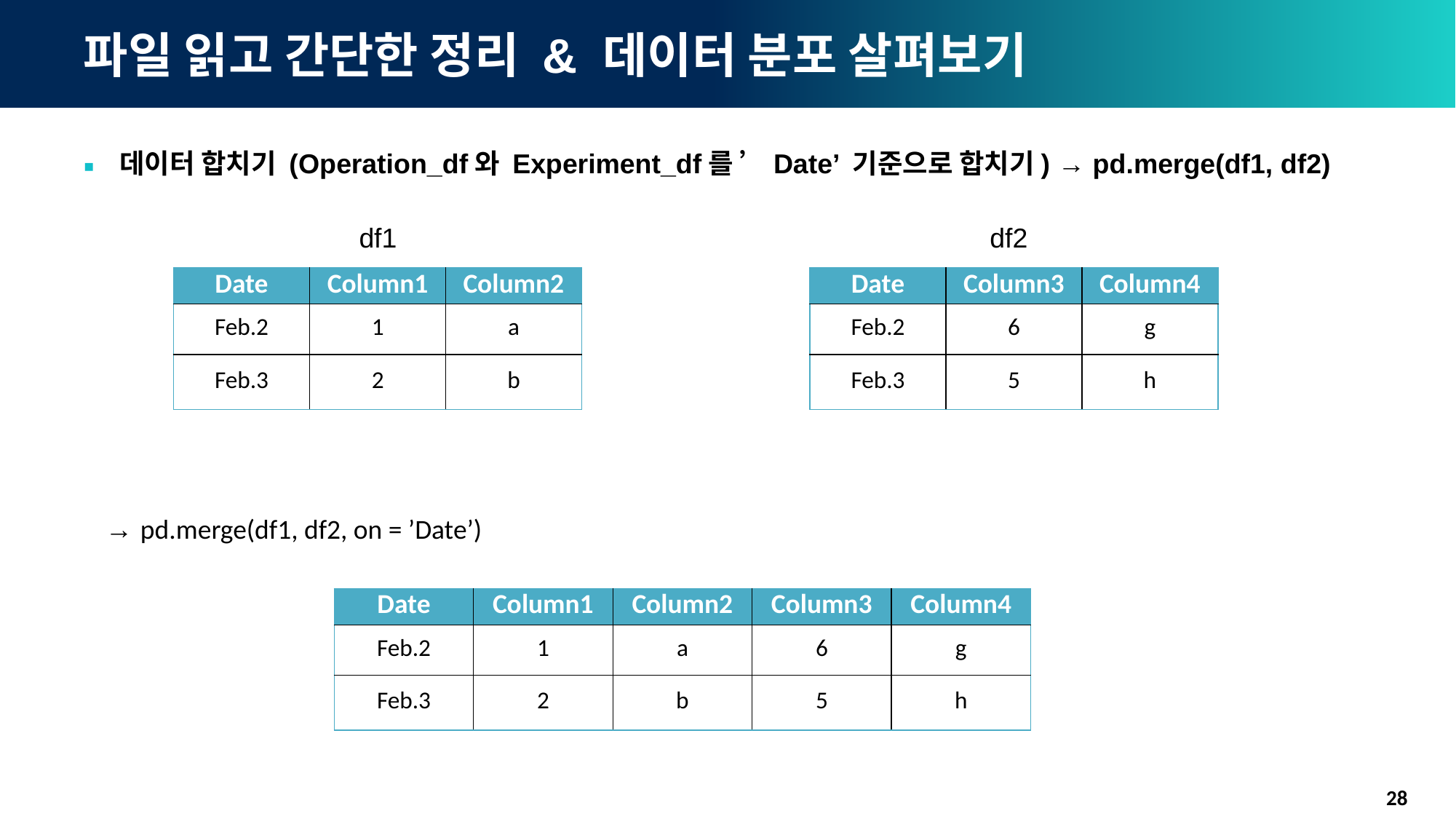

# 파일 읽고 간단한 정리 & 데이터 분포 살펴보기
   데이터 합치기 (Operation_df와 Experiment_df를 ’Date’ 기준으로 합치기) → pd.merge(df1, df2)

df2
df1
| Date | Column3 | Column4 |
| --- | --- | --- |
| Feb.2 | 6 | g |
| Feb.3 | 5 | h |
| Date | Column1 | Column2 |
| --- | --- | --- |
| Feb.2 | 1 | a |
| Feb.3 | 2 | b |
→ pd.merge(df1, df2, on = ’Date’)
| Date | Column1 | Column2 | Column3 | Column4 |
| --- | --- | --- | --- | --- |
| Feb.2 | 1 | a | 6 | g |
| Feb.3 | 2 | b | 5 | h |
28